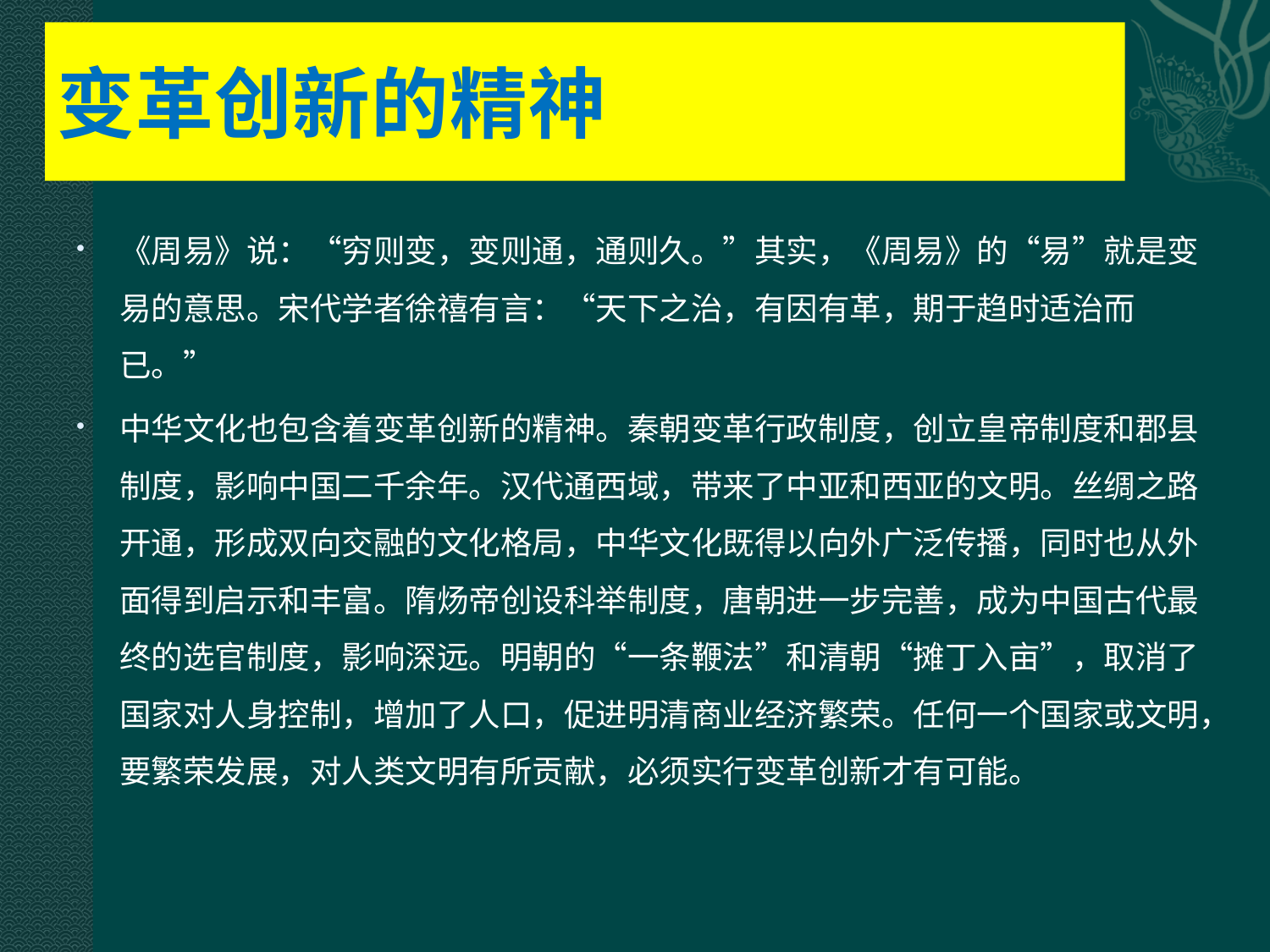

# 变革创新的精神
《周易》说：“穷则变，变则通，通则久。”其实，《周易》的“易”就是变易的意思。宋代学者徐禧有言：“天下之治，有因有革，期于趋时适治而已。”
中华文化也包含着变革创新的精神。秦朝变革行政制度，创立皇帝制度和郡县制度，影响中国二千余年。汉代通西域，带来了中亚和西亚的文明。丝绸之路开通，形成双向交融的文化格局，中华文化既得以向外广泛传播，同时也从外面得到启示和丰富。隋炀帝创设科举制度，唐朝进一步完善，成为中国古代最终的选官制度，影响深远。明朝的“一条鞭法”和清朝“摊丁入亩”，取消了国家对人身控制，增加了人口，促进明清商业经济繁荣。任何一个国家或文明，要繁荣发展，对人类文明有所贡献，必须实行变革创新才有可能。